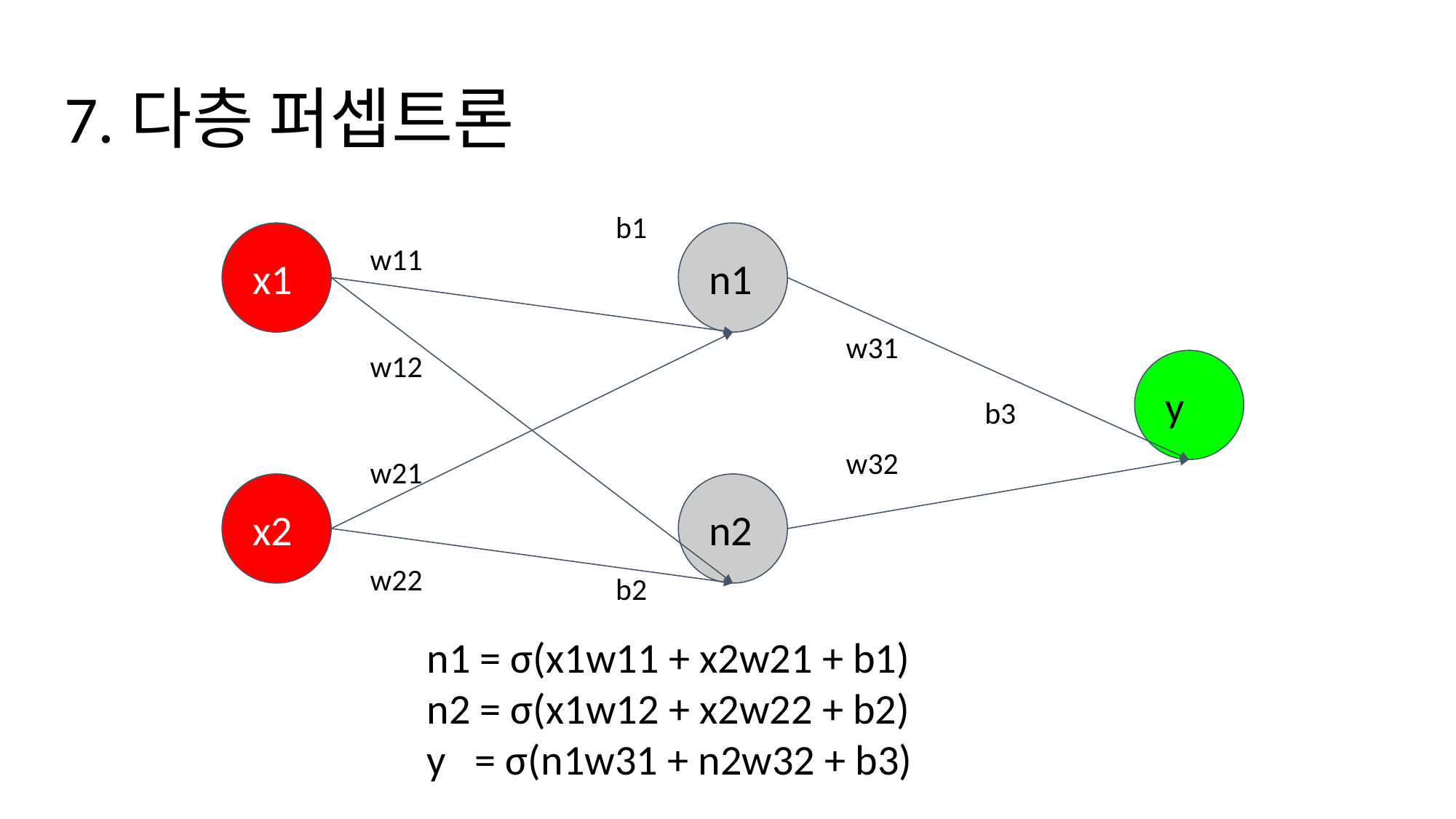

# 7.다층 퍼셉트론
b1
x1
n1
w11
w31
w12
y
b3
w32
w21
x2
n2
w22
b2
n1 = σ(x1w11 + x2w21 + b1)
n2 = σ(x1w12 + x2w22 + b2)
y   = σ(n1w31 + n2w32 + b3)